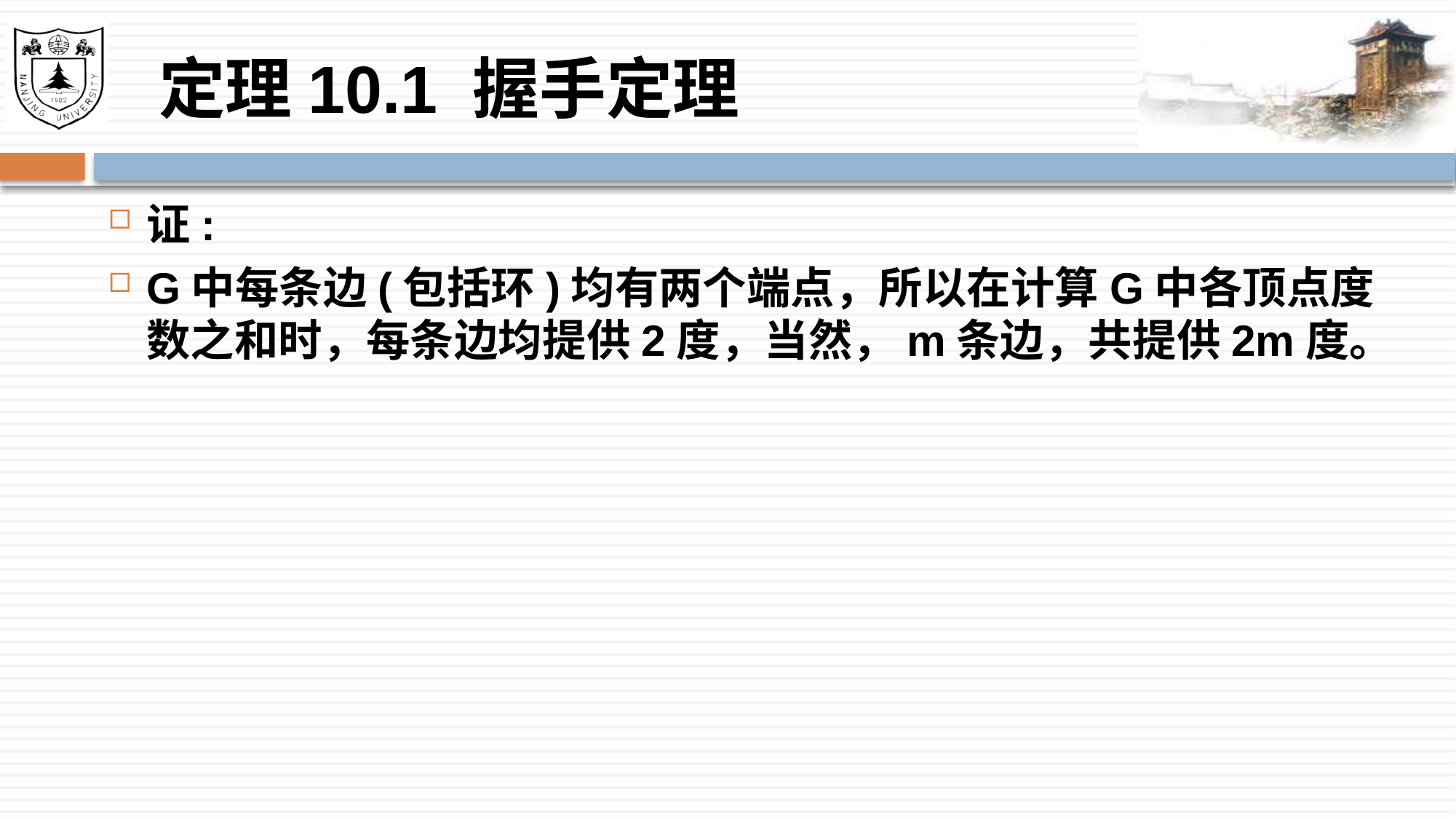

# 定理10.1 握手定理
证:
G中每条边(包括环)均有两个端点，所以在计算G中各顶点度数之和时，每条边均提供2度，当然，m条边，共提供2m度。